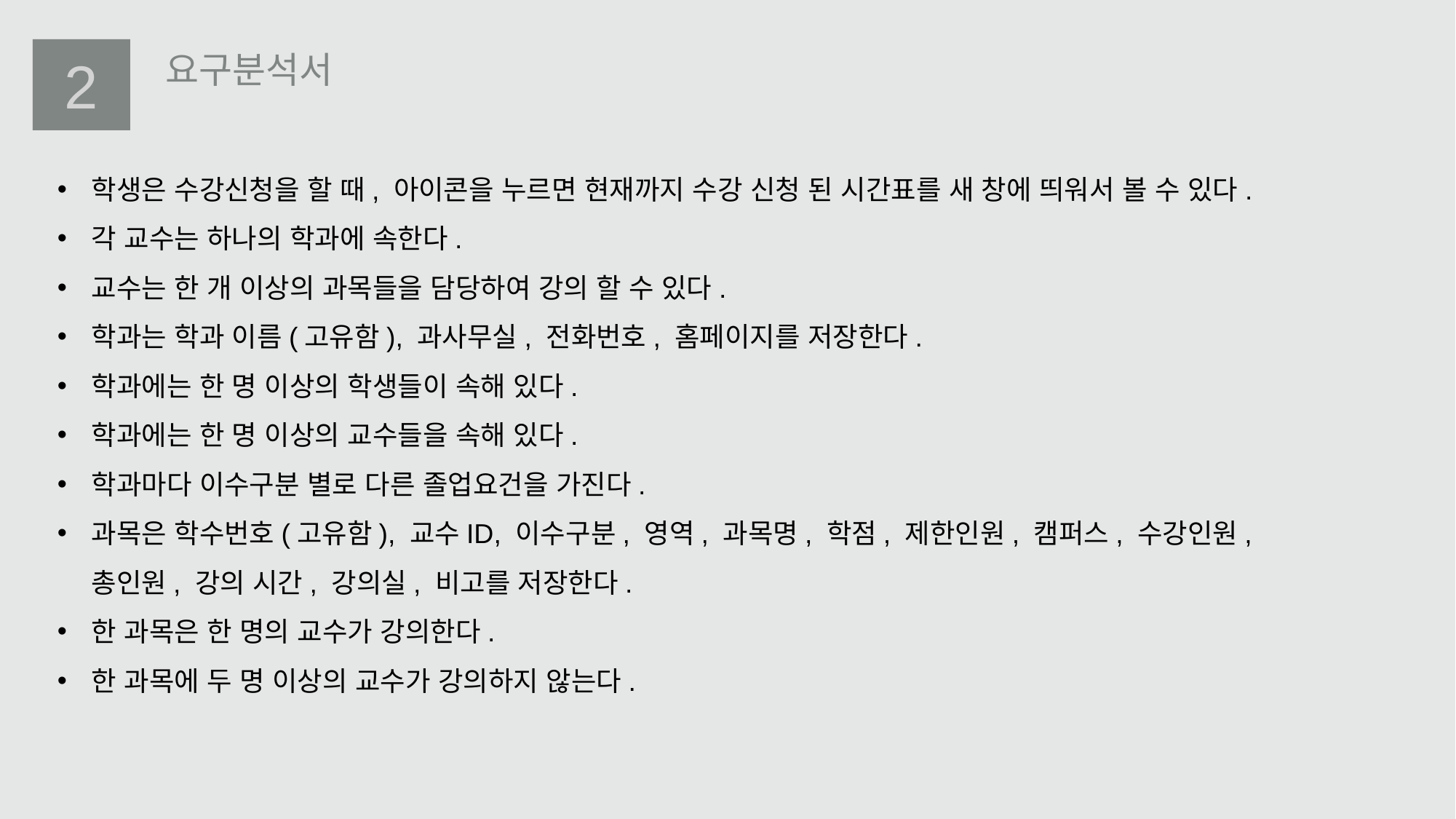

2
요구분석서
학생은 수강신청을 할 때, 아이콘을 누르면 현재까지 수강 신청 된 시간표를 새 창에 띄워서 볼 수 있다.
각 교수는 하나의 학과에 속한다.
교수는 한 개 이상의 과목들을 담당하여 강의 할 수 있다.
학과는 학과 이름(고유함), 과사무실, 전화번호, 홈페이지를 저장한다.
학과에는 한 명 이상의 학생들이 속해 있다.
학과에는 한 명 이상의 교수들을 속해 있다.
학과마다 이수구분 별로 다른 졸업요건을 가진다.
과목은 학수번호(고유함), 교수ID, 이수구분, 영역, 과목명, 학점, 제한인원, 캠퍼스, 수강인원, 총인원, 강의 시간, 강의실, 비고를 저장한다.
한 과목은 한 명의 교수가 강의한다.
한 과목에 두 명 이상의 교수가 강의하지 않는다.